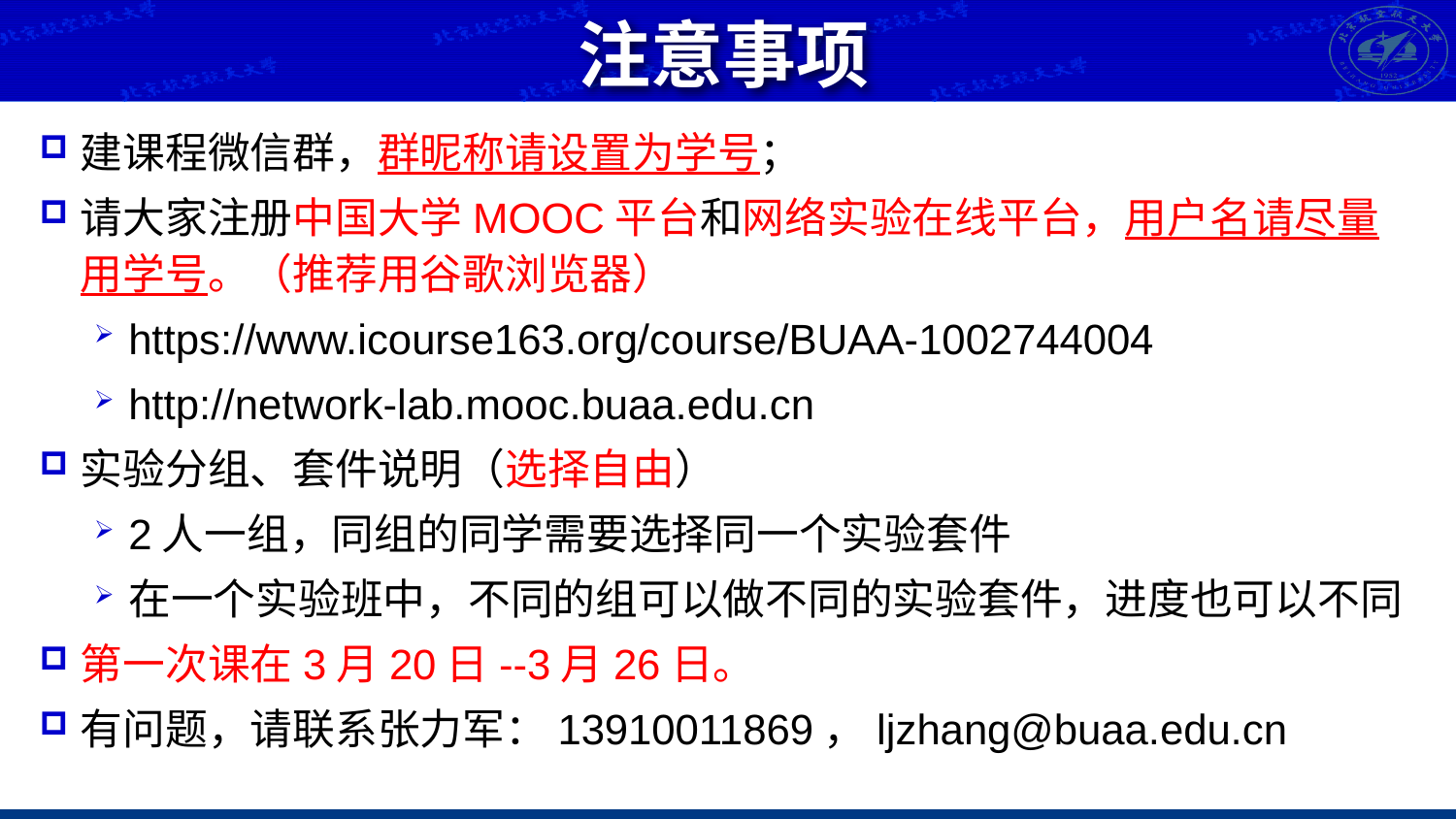

# 注意事项
建课程微信群，群昵称请设置为学号；
请大家注册中国大学MOOC平台和网络实验在线平台，用户名请尽量用学号。（推荐用谷歌浏览器）
https://www.icourse163.org/course/BUAA-1002744004
http://network-lab.mooc.buaa.edu.cn
实验分组、套件说明（选择自由）
2人一组，同组的同学需要选择同一个实验套件
在一个实验班中，不同的组可以做不同的实验套件，进度也可以不同
第一次课在3月20日--3月26日。
有问题，请联系张力军：13910011869，ljzhang@buaa.edu.cn